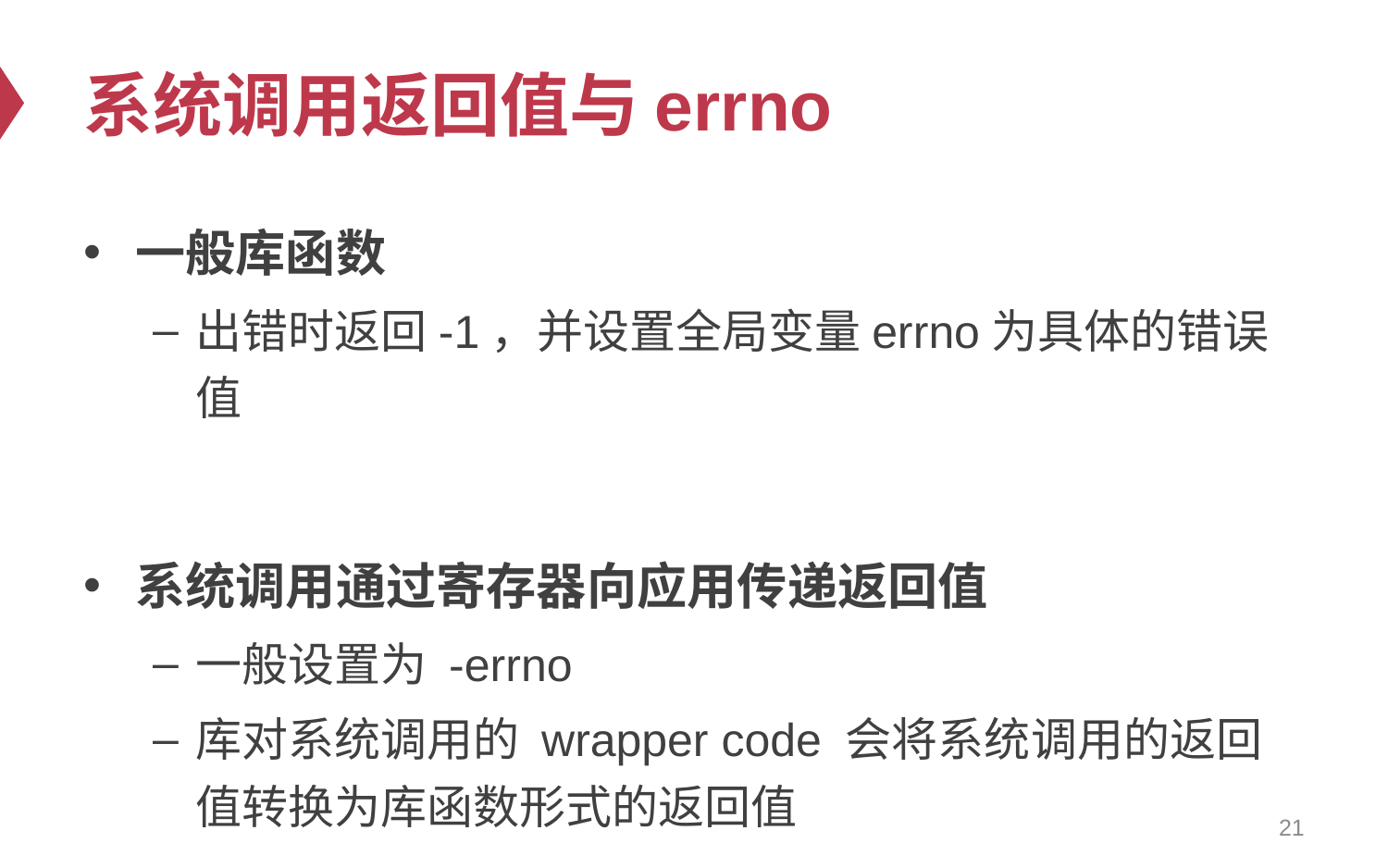

# 系统调用返回值与errno
一般库函数
出错时返回-1，并设置全局变量errno为具体的错误值

系统调用通过寄存器向应用传递返回值
一般设置为 -errno
库对系统调用的 wrapper code 会将系统调用的返回值转换为库函数形式的返回值
21